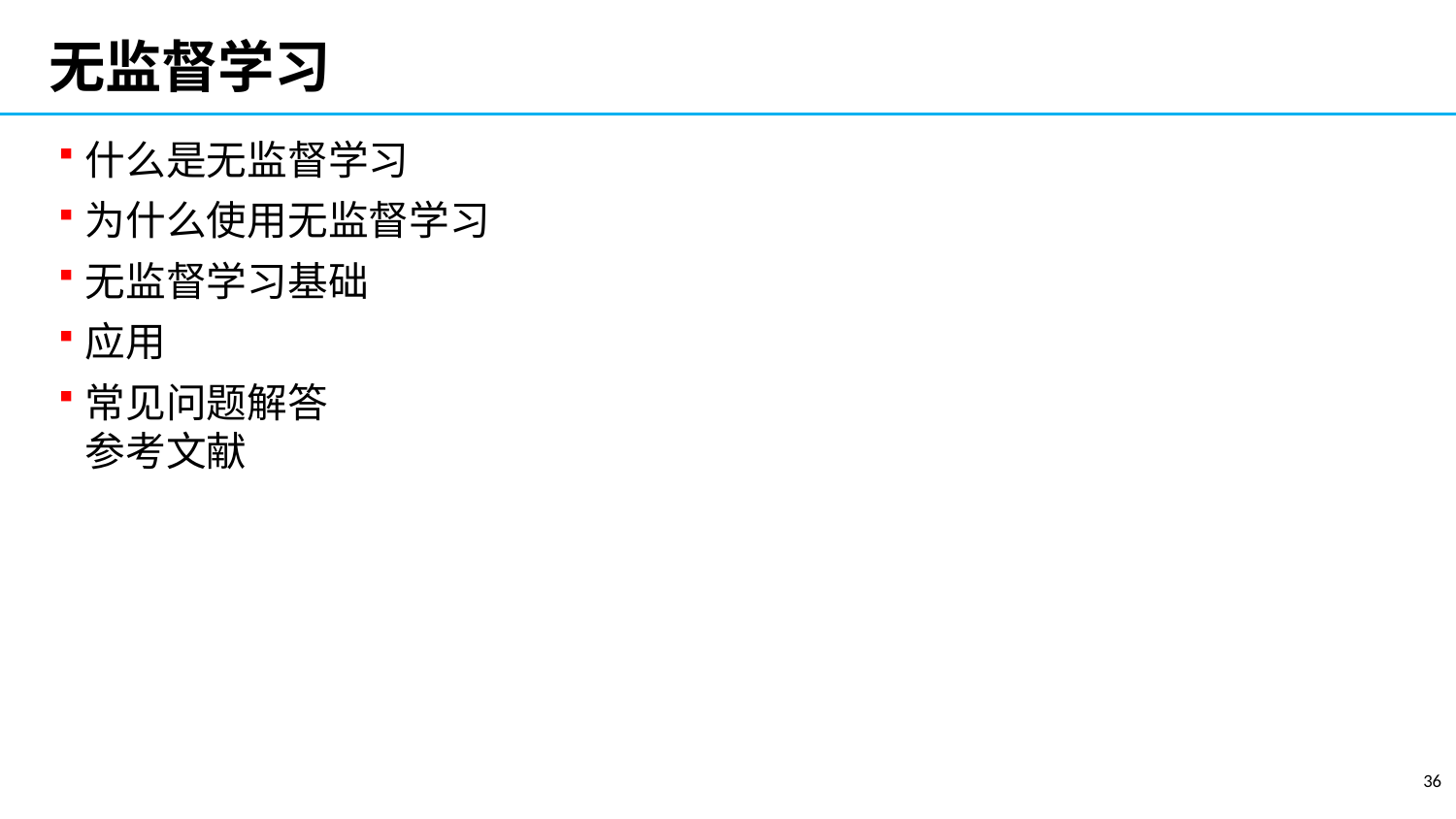

# 无监督学习

什么是无监督学习
为什么使用无监督学习
无监督学习基础
应用
常见问题解答
参考文献
36